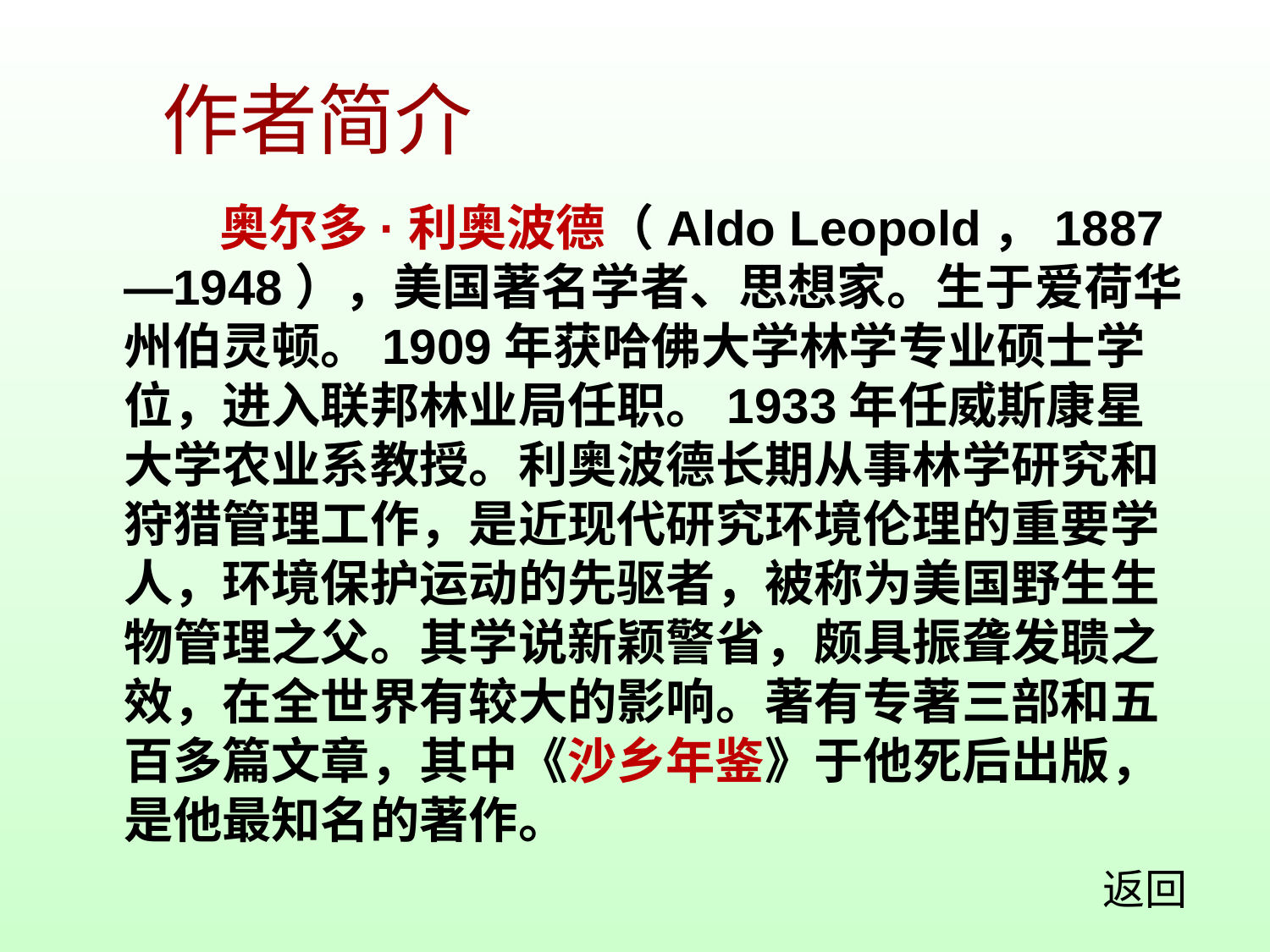

# 作者简介
            奥尔多·利奥波德（Aldo Leopold，1887—1948），美国著名学者、思想家。生于爱荷华州伯灵顿。1909年获哈佛大学林学专业硕士学位，进入联邦林业局任职。1933年任威斯康星大学农业系教授。利奥波德长期从事林学研究和狩猎管理工作，是近现代研究环境伦理的重要学人，环境保护运动的先驱者，被称为美国野生生物管理之父。其学说新颖警省，颇具振聋发聩之效，在全世界有较大的影响。著有专著三部和五百多篇文章，其中《沙乡年鉴》于他死后出版，是他最知名的著作。
返回